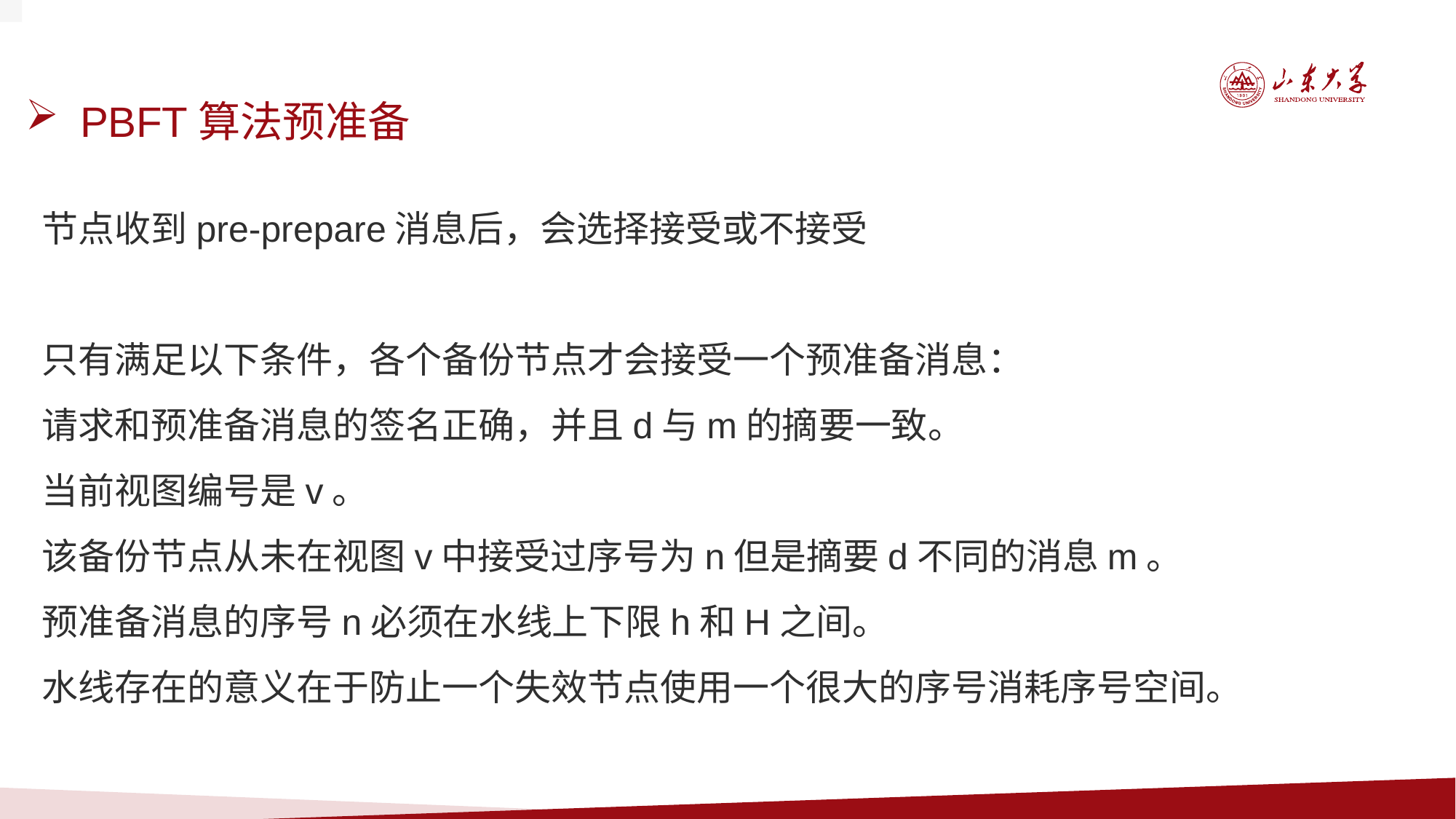

PBFT算法预准备
节点收到pre-prepare消息后，会选择接受或不接受

只有满足以下条件，各个备份节点才会接受一个预准备消息：
请求和预准备消息的签名正确，并且d与m的摘要一致。
当前视图编号是v。
该备份节点从未在视图v中接受过序号为n但是摘要d不同的消息m。
预准备消息的序号n必须在水线上下限h和H之间。
水线存在的意义在于防止一个失效节点使用一个很大的序号消耗序号空间。